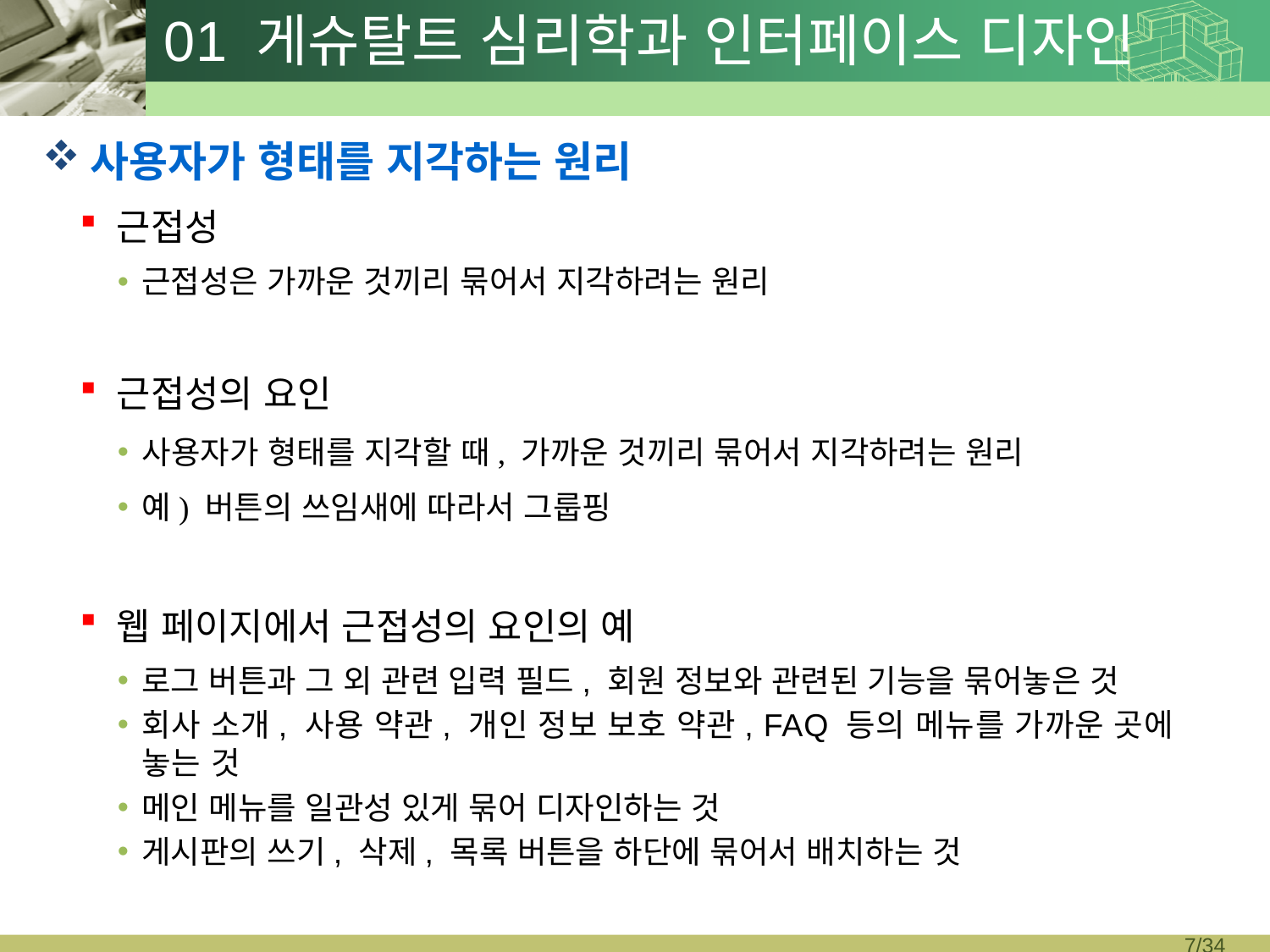

# 01 게슈탈트 심리학과 인터페이스 디자인
사용자가 형태를 지각하는 원리
근접성
근접성은 가까운 것끼리 묶어서 지각하려는 원리

근접성의 요인
사용자가 형태를 지각할 때, 가까운 것끼리 묶어서 지각하려는 원리
예) 버튼의 쓰임새에 따라서 그룹핑

웹 페이지에서 근접성의 요인의 예
로그 버튼과 그 외 관련 입력 필드, 회원 정보와 관련된 기능을 묶어놓은 것
회사 소개, 사용 약관, 개인 정보 보호 약관, FAQ 등의 메뉴를 가까운 곳에 놓는 것
메인 메뉴를 일관성 있게 묶어 디자인하는 것
게시판의 쓰기, 삭제, 목록 버튼을 하단에 묶어서 배치하는 것